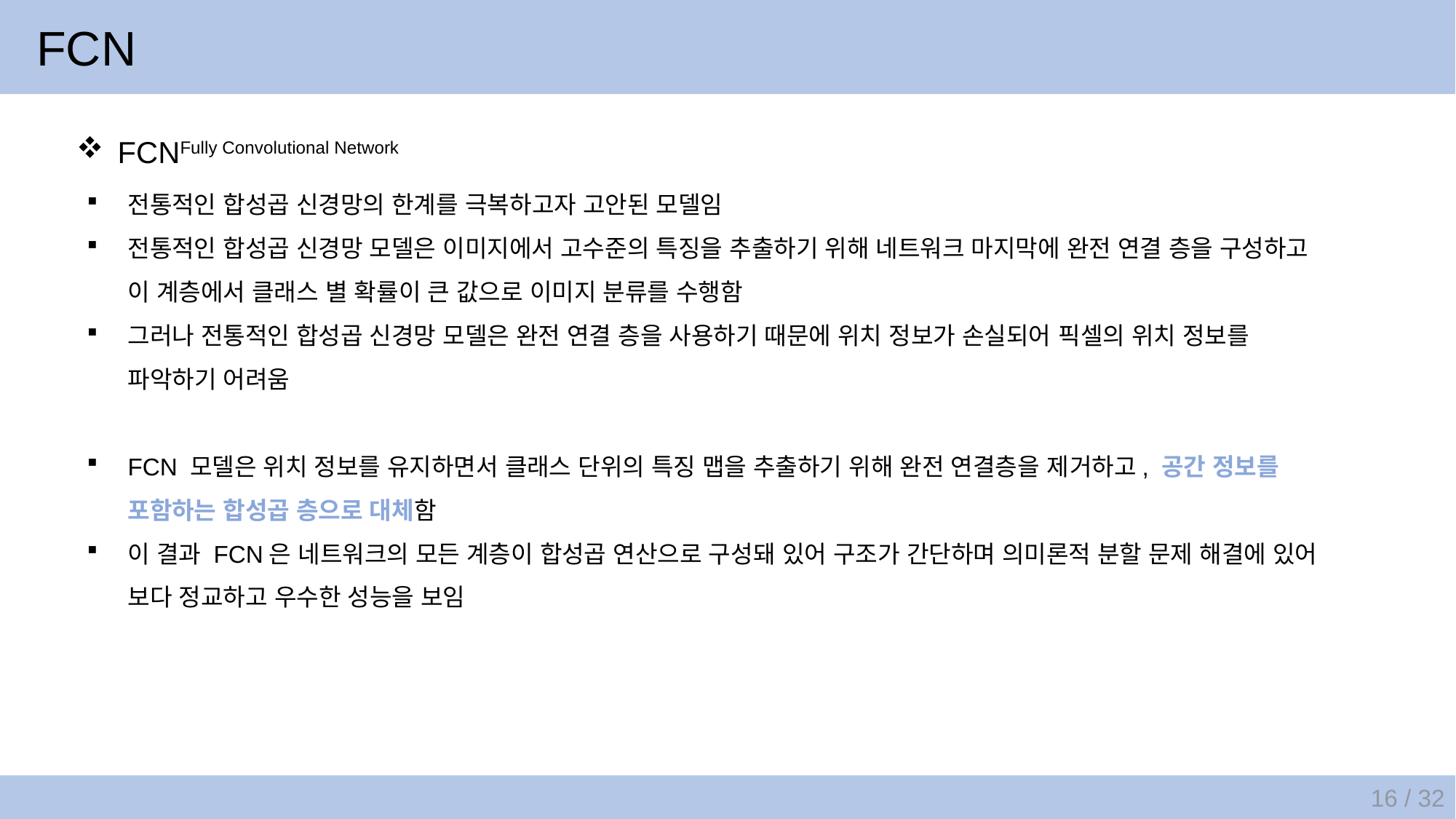

FCN
FCNFully Convolutional Network
전통적인 합성곱 신경망의 한계를 극복하고자 고안된 모델임
전통적인 합성곱 신경망 모델은 이미지에서 고수준의 특징을 추출하기 위해 네트워크 마지막에 완전 연결 층을 구성하고
이 계층에서 클래스 별 확률이 큰 값으로 이미지 분류를 수행함
그러나 전통적인 합성곱 신경망 모델은 완전 연결 층을 사용하기 때문에 위치 정보가 손실되어 픽셀의 위치 정보를
파악하기 어려움

FCN 모델은 위치 정보를 유지하면서 클래스 단위의 특징 맵을 추출하기 위해 완전 연결층을 제거하고, 공간 정보를
포함하는 합성곱 층으로 대체함
이 결과 FCN은 네트워크의 모든 계층이 합성곱 연산으로 구성돼 있어 구조가 간단하며 의미론적 분할 문제 해결에 있어
보다 정교하고 우수한 성능을 보임
16 / 32